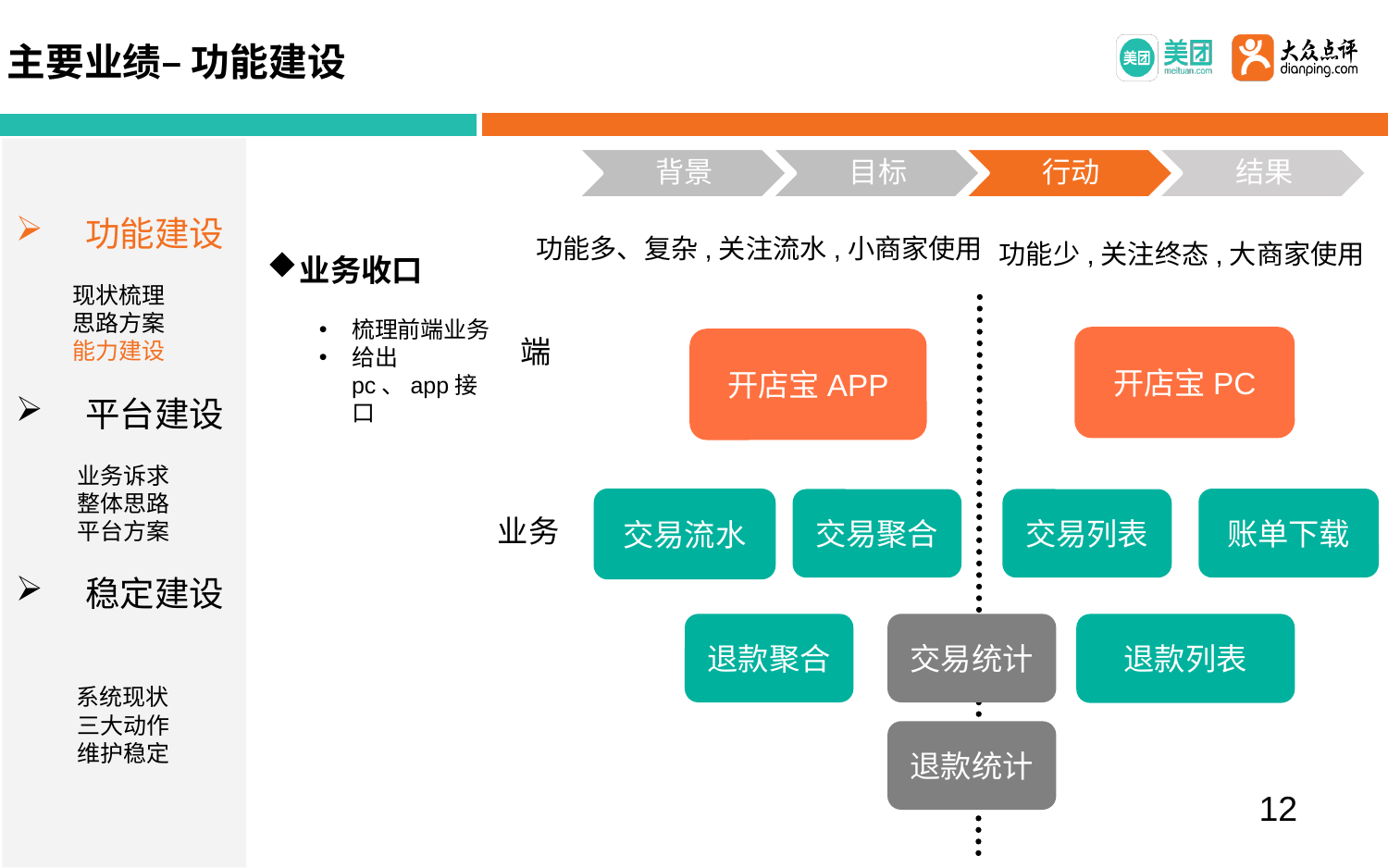

主要业绩– 功能建设
功能建设

          现状梳理
          思路方案
          能力建设

平台建设

           业务诉求
           整体思路
           平台方案

稳定建设

         系统现状
           三大动作
           维护稳定

背景
目标
行动
结果
功能多、复杂,关注流水,小商家使用
功能少,关注终态,大商家使用
业务收口

梳理前端业务
给出pc、app接口

端
开店宝PC
开店宝APP
交易流水
账单下载
交易聚合
交易列表
业务
退款聚合
交易统计
退款列表
退款统计
12